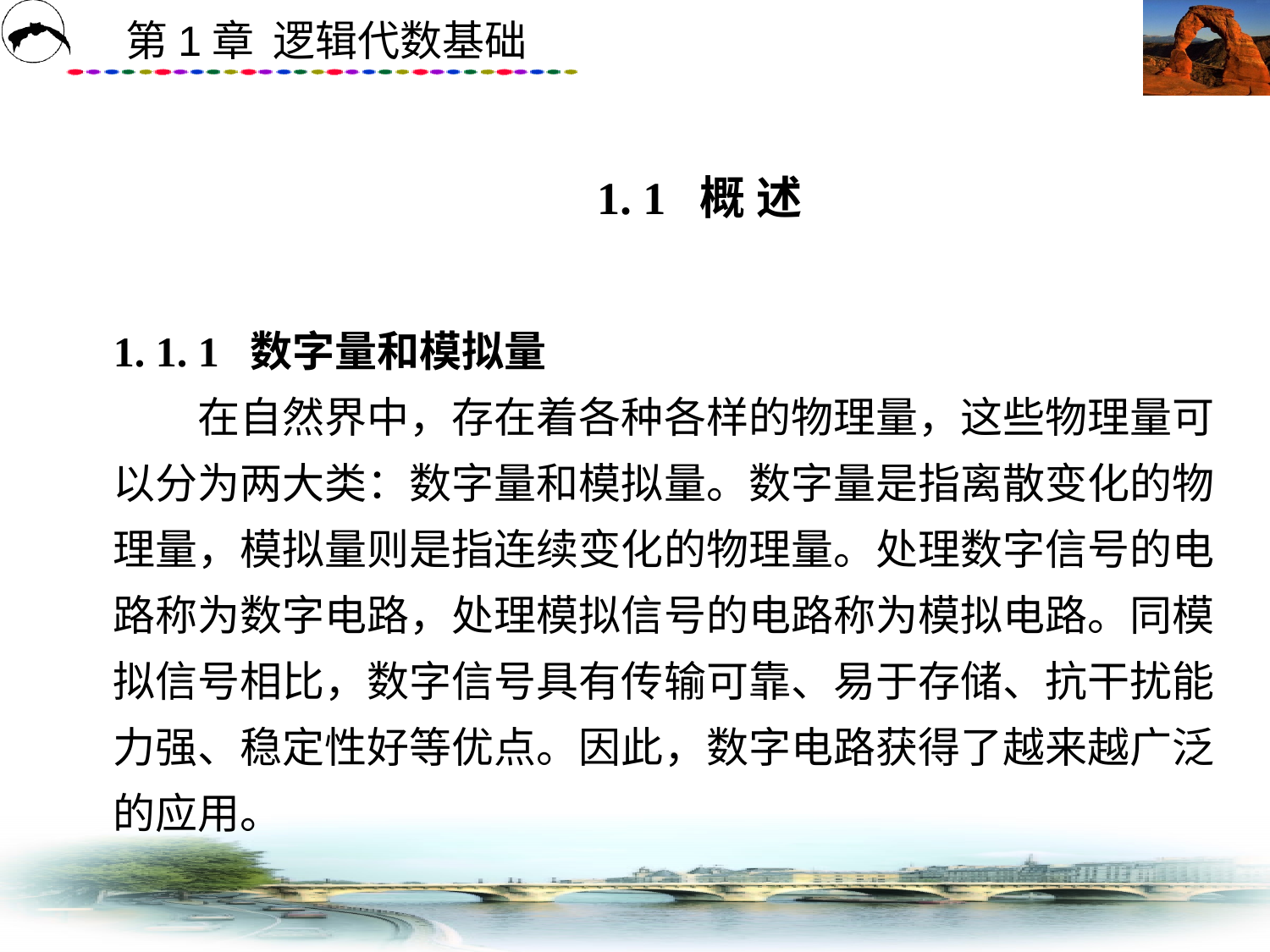

# 1. 1  概 述
1. 1. 1  数字量和模拟量
　　在自然界中，存在着各种各样的物理量，这些物理量可以分为两大类：数字量和模拟量。数字量是指离散变化的物理量，模拟量则是指连续变化的物理量。处理数字信号的电路称为数字电路，处理模拟信号的电路称为模拟电路。同模拟信号相比，数字信号具有传输可靠、易于存储、抗干扰能力强、稳定性好等优点。因此，数字电路获得了越来越广泛的应用。